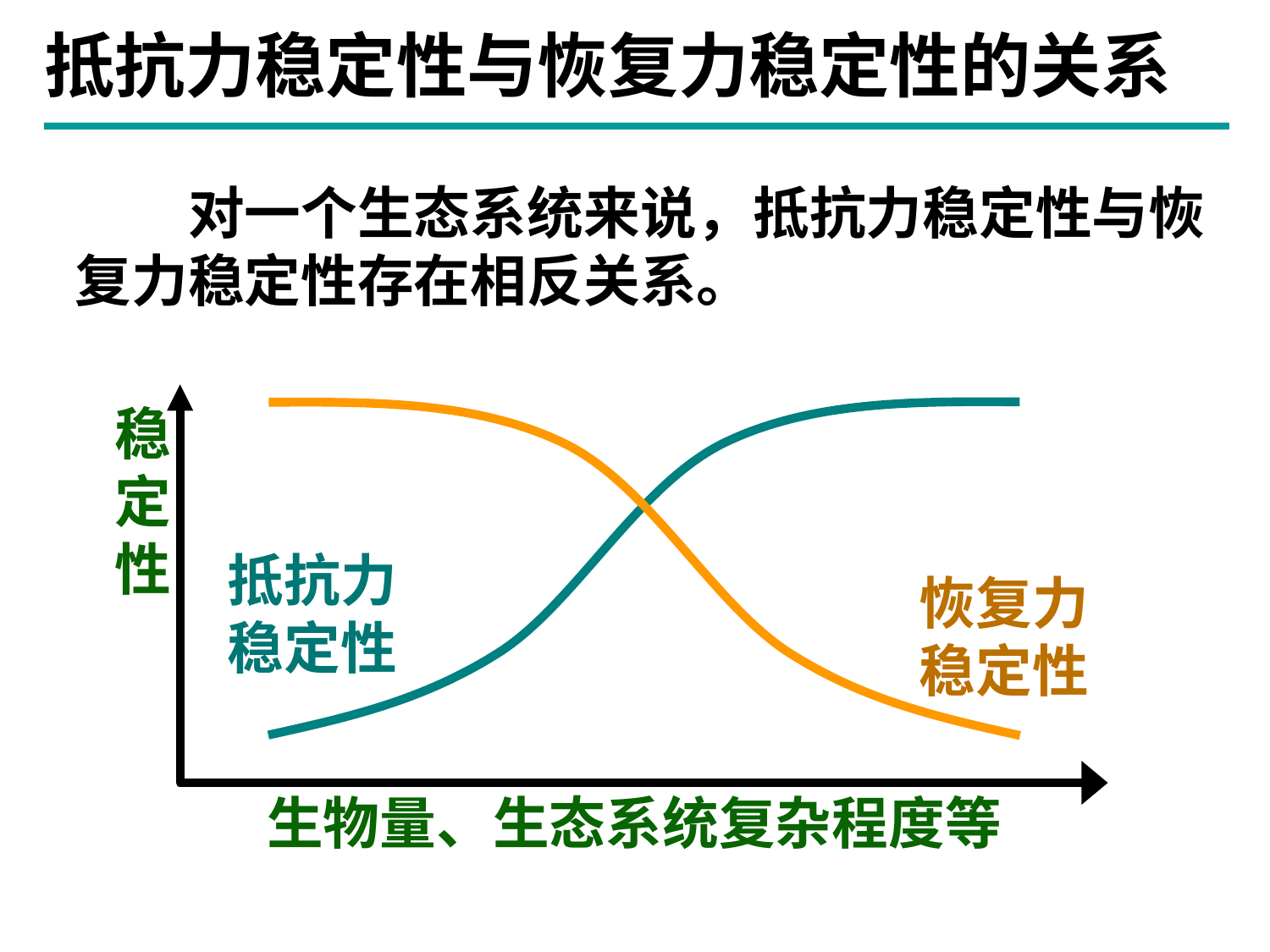

抵抗力稳定性与恢复力稳定性的关系
　　对一个生态系统来说，抵抗力稳定性与恢复力稳定性存在相反关系。

稳定性

抵抗力稳定性
恢复力稳定性

生物量、生态系统复杂程度等